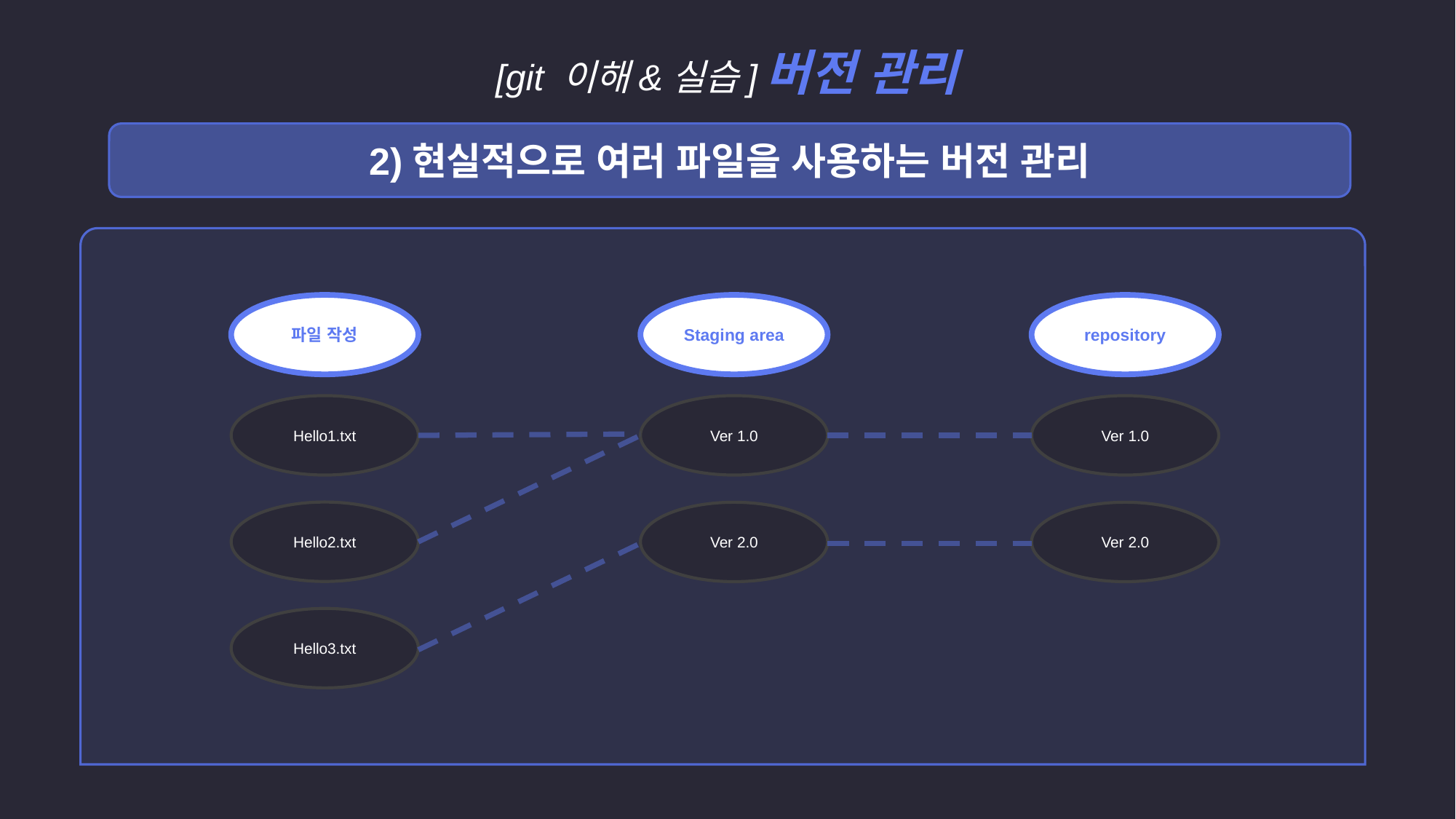

[git 이해&실습]버전 관리
2)현실적으로 여러 파일을 사용하는 버전 관리

파일 작성
Staging area
repository
Hello1.txt
Ver 1.0
Ver 1.0
Hello2.txt
Ver 2.0
Ver 2.0
Hello3.txt